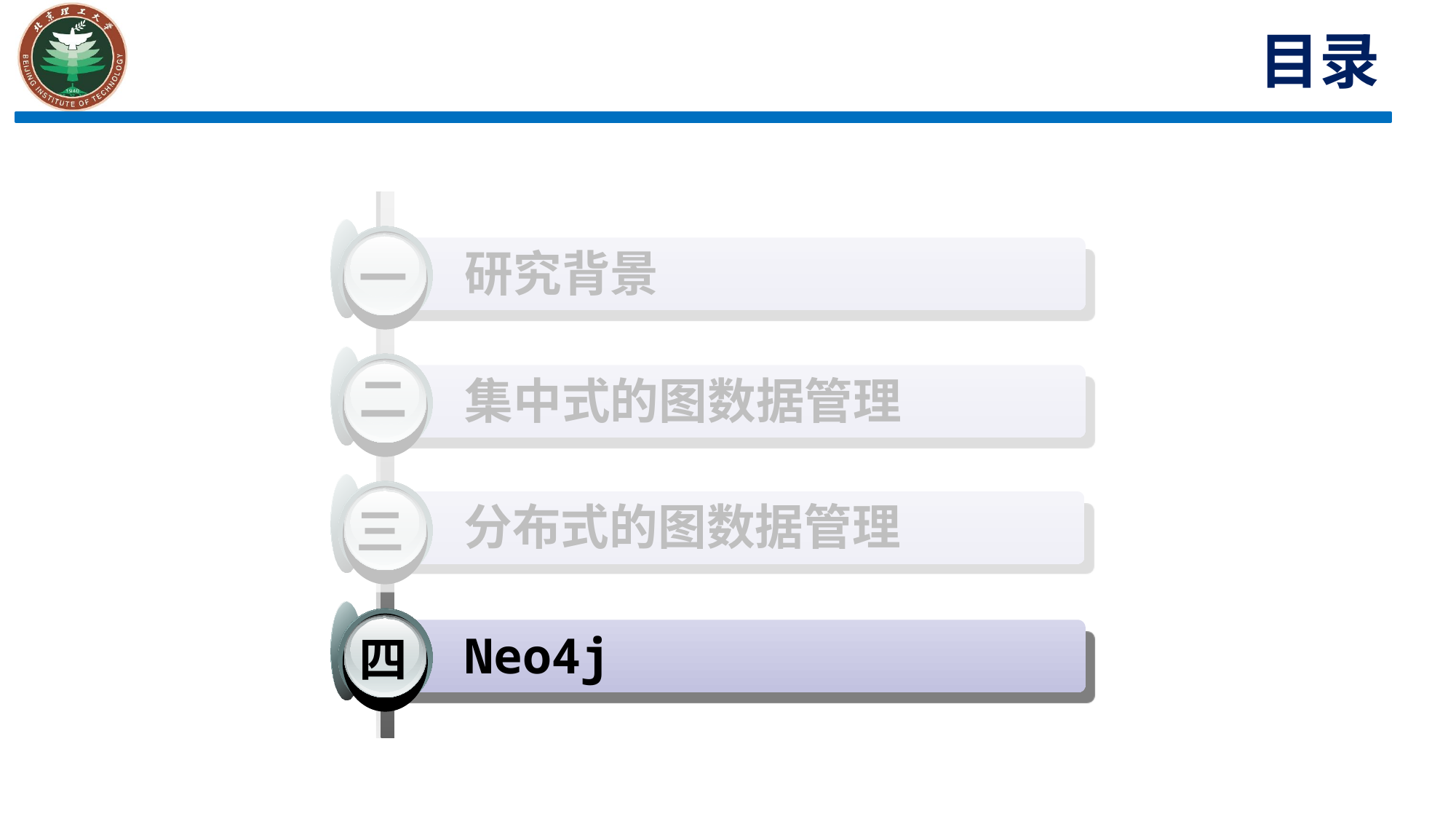

目录

研究背景

一

二

集中式的图数据管理

分布式的图数据管理

三

Neo4j

四